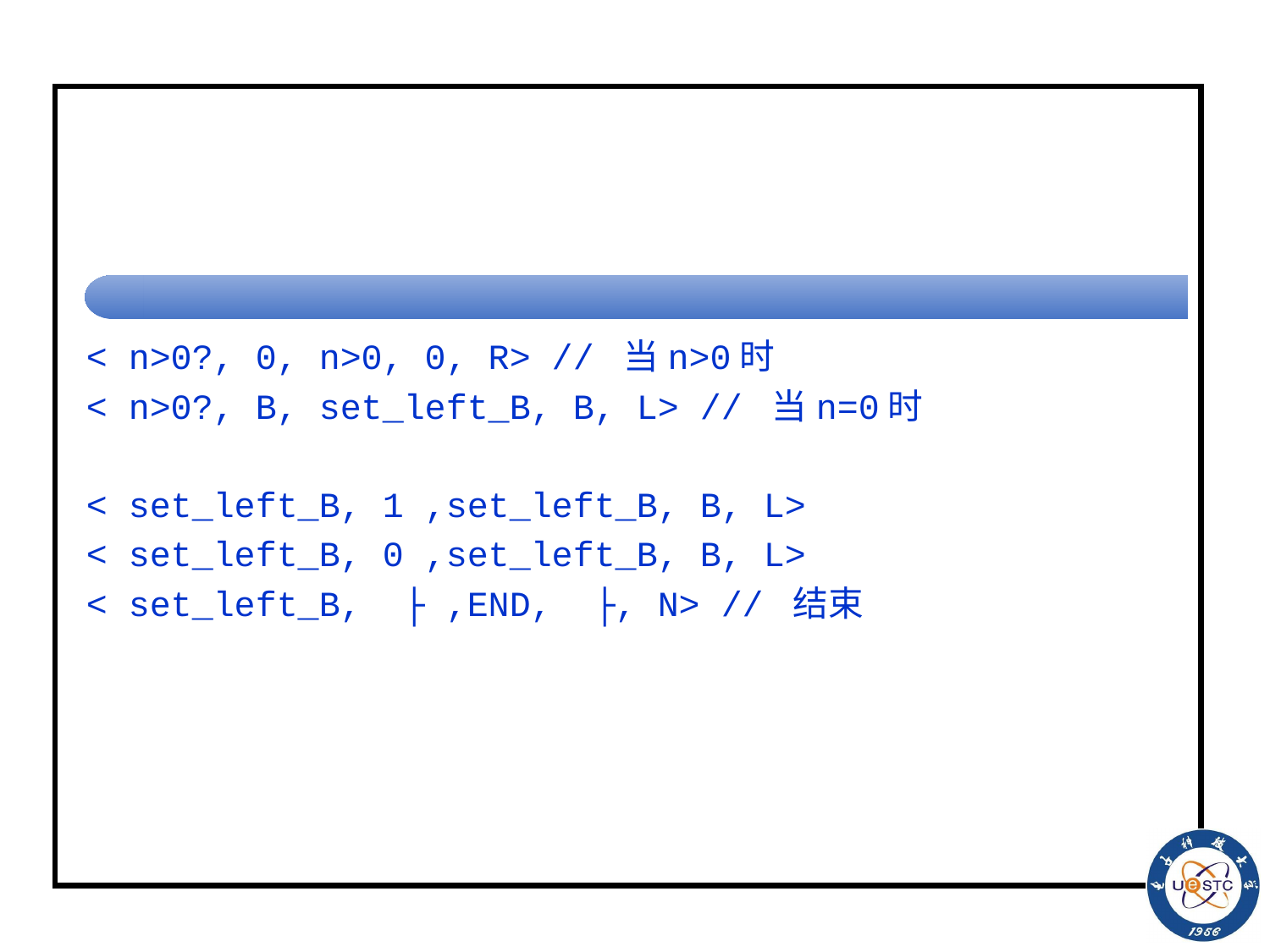

#
< n>0?, 0, n>0, 0, R> // 当n>0时
< n>0?, B, set_left_B, B, L> // 当n=0时

< set_left_B, 1 ,set_left_B, B, L>
< set_left_B, 0 ,set_left_B, B, L>
< set_left_B,  ├ ,END,  ├, N> // 结束